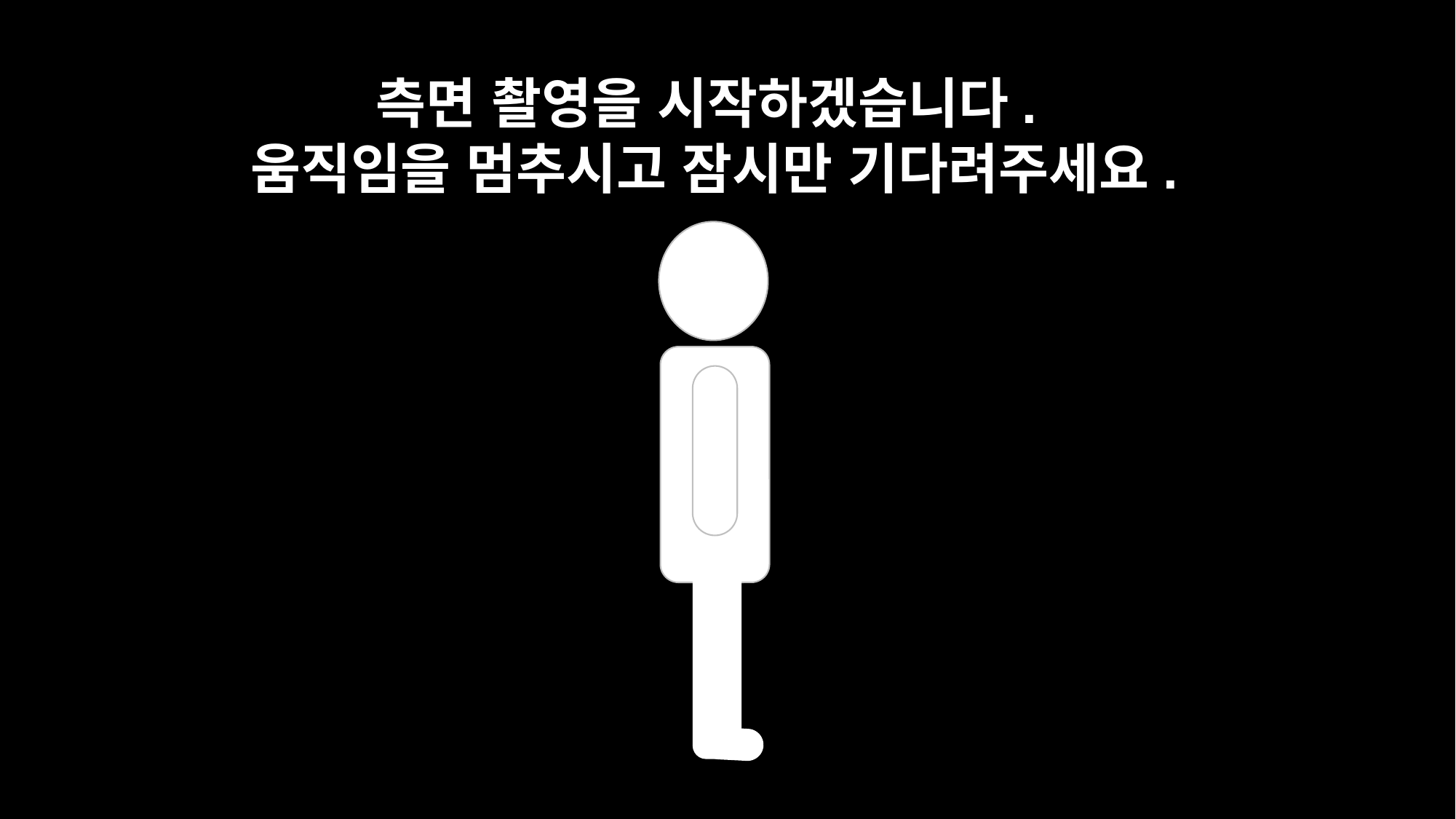

측면 촬영을 시작하겠습니다.
움직임을 멈추시고 잠시만 기다려주세요.